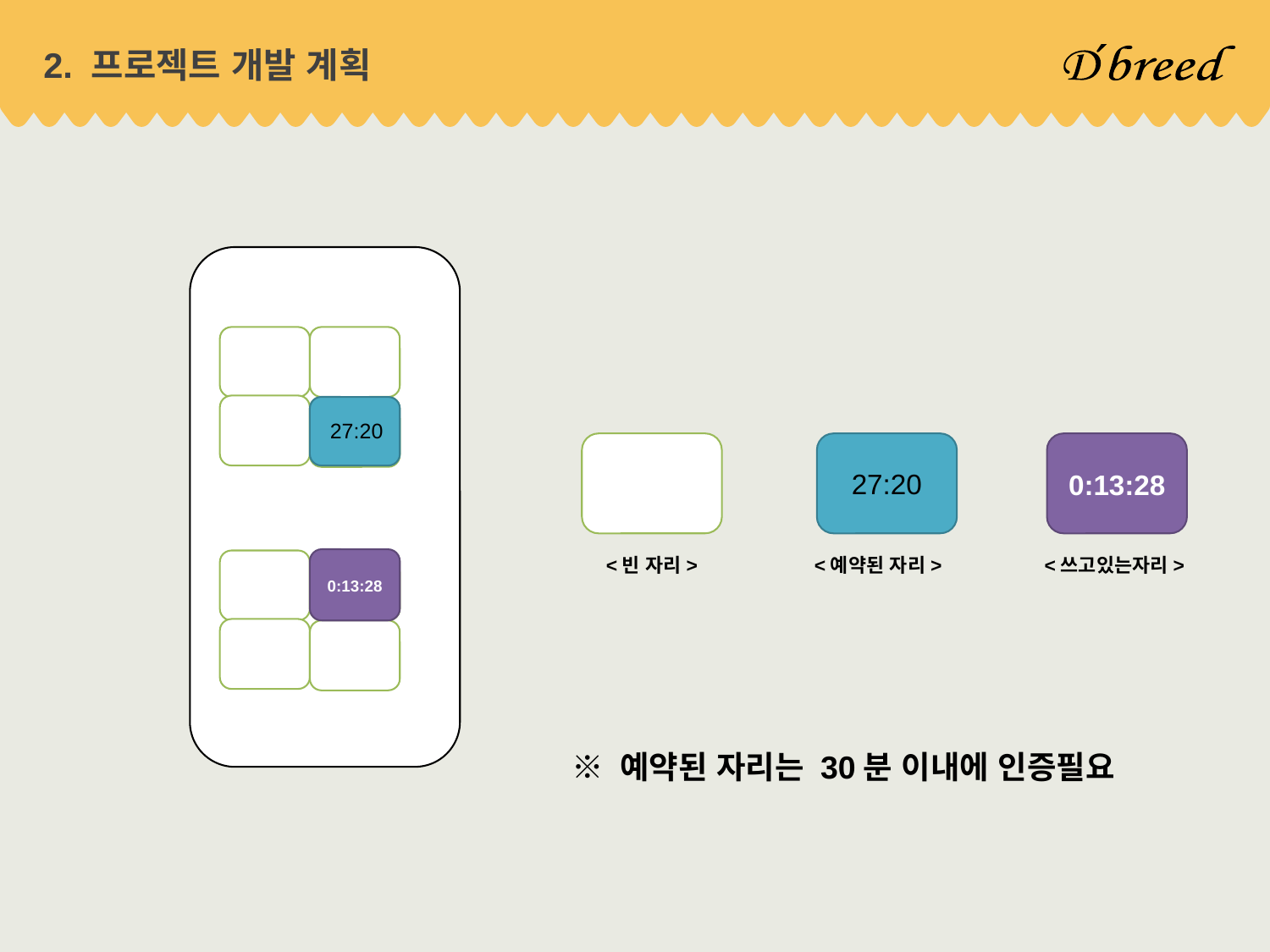

# 2. 프로젝트 개발 계획

27:20

27:20
0:13:28
<빈 자리>
<예약된 자리>
<쓰고있는자리>

0:13:28

※ 예약된 자리는 30분 이내에 인증필요